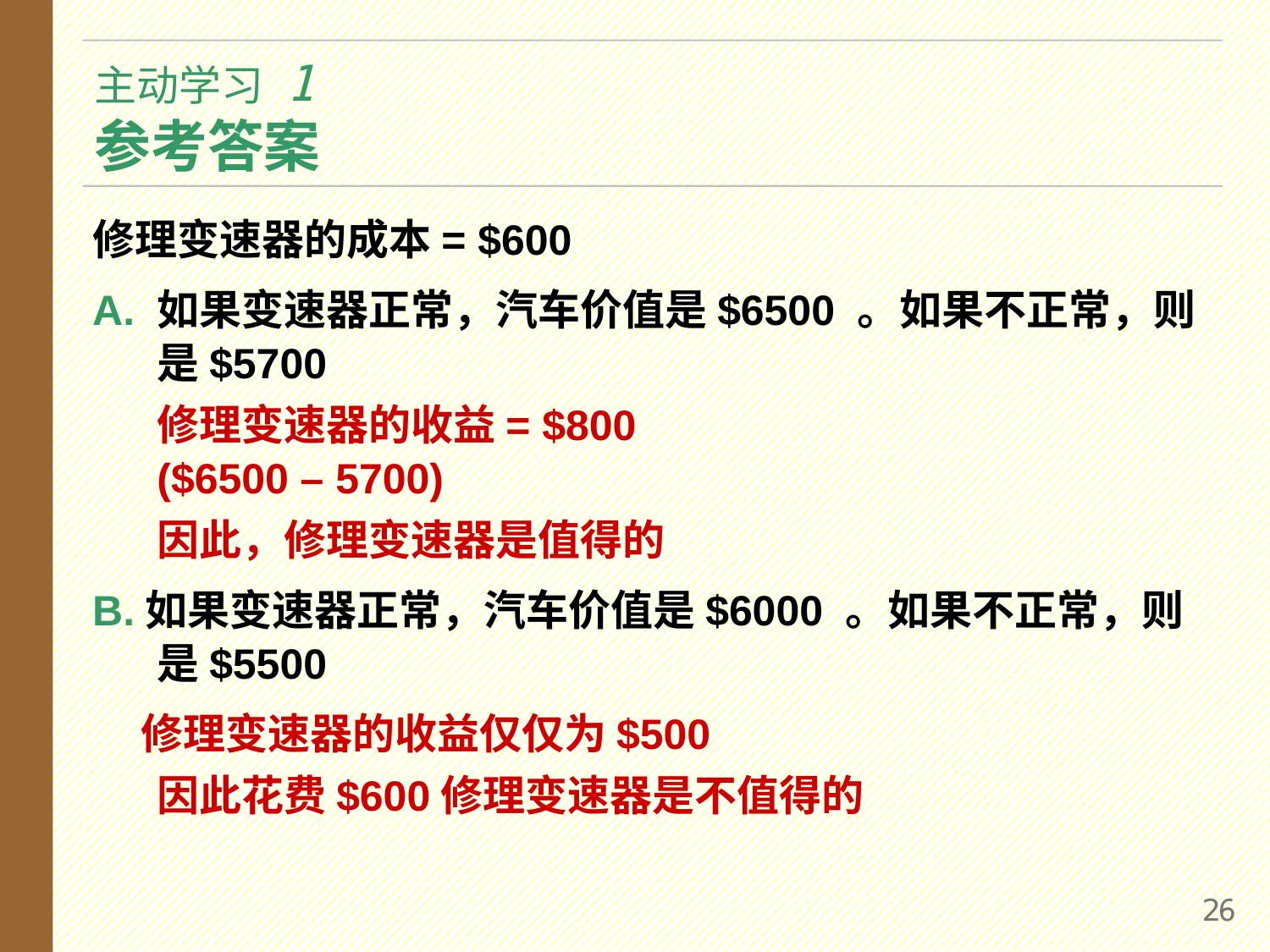

# 主动学习 1 参考答案
修理变速器的成本= $600
A. 如果变速器正常，汽车价值是$6500 。如果不正常，则是$5700
	修理变速器的收益= $800
($6500 – 5700)
	因此，修理变速器是值得的
B.如果变速器正常，汽车价值是$6000 。如果不正常，则是$5500
    修理变速器的收益仅仅为$500
	因此花费$600修理变速器是不值得的
26